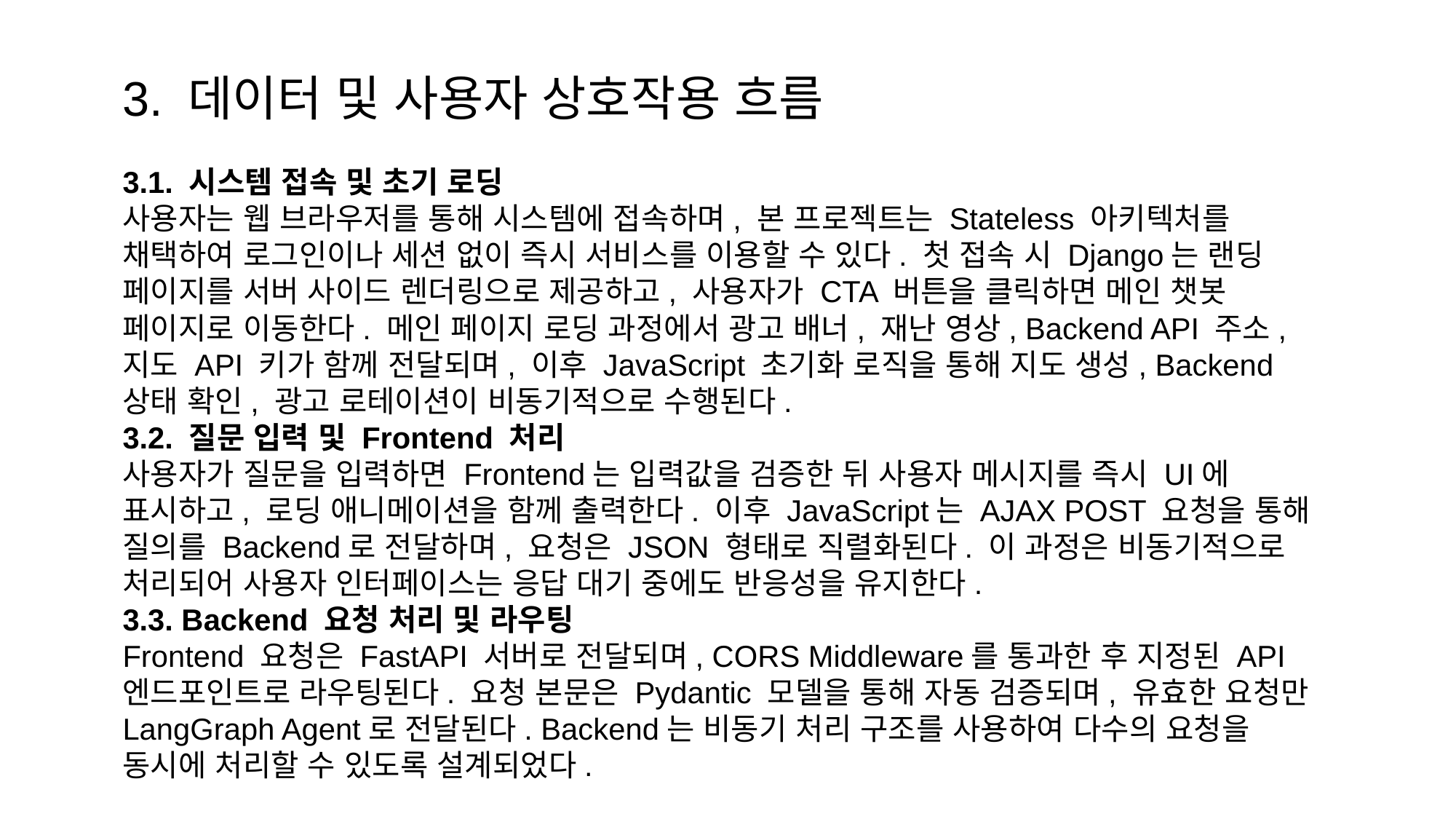

3. 데이터 및 사용자 상호작용 흐름

3.1. 시스템 접속 및 초기 로딩
사용자는 웹 브라우저를 통해 시스템에 접속하며, 본 프로젝트는 Stateless 아키텍처를 채택하여 로그인이나 세션 없이 즉시 서비스를 이용할 수 있다. 첫 접속 시 Django는 랜딩 페이지를 서버 사이드 렌더링으로 제공하고, 사용자가 CTA 버튼을 클릭하면 메인 챗봇 페이지로 이동한다. 메인 페이지 로딩 과정에서 광고 배너, 재난 영상, Backend API 주소, 지도 API 키가 함께 전달되며, 이후 JavaScript 초기화 로직을 통해 지도 생성, Backend 상태 확인, 광고 로테이션이 비동기적으로 수행된다.
3.2. 질문 입력 및 Frontend 처리
사용자가 질문을 입력하면 Frontend는 입력값을 검증한 뒤 사용자 메시지를 즉시 UI에 표시하고, 로딩 애니메이션을 함께 출력한다. 이후 JavaScript는 AJAX POST 요청을 통해 질의를 Backend로 전달하며, 요청은 JSON 형태로 직렬화된다. 이 과정은 비동기적으로 처리되어 사용자 인터페이스는 응답 대기 중에도 반응성을 유지한다.
3.3. Backend 요청 처리 및 라우팅
Frontend 요청은 FastAPI 서버로 전달되며, CORS Middleware를 통과한 후 지정된 API 엔드포인트로 라우팅된다. 요청 본문은 Pydantic 모델을 통해 자동 검증되며, 유효한 요청만 LangGraph Agent로 전달된다. Backend는 비동기 처리 구조를 사용하여 다수의 요청을 동시에 처리할 수 있도록 설계되었다.